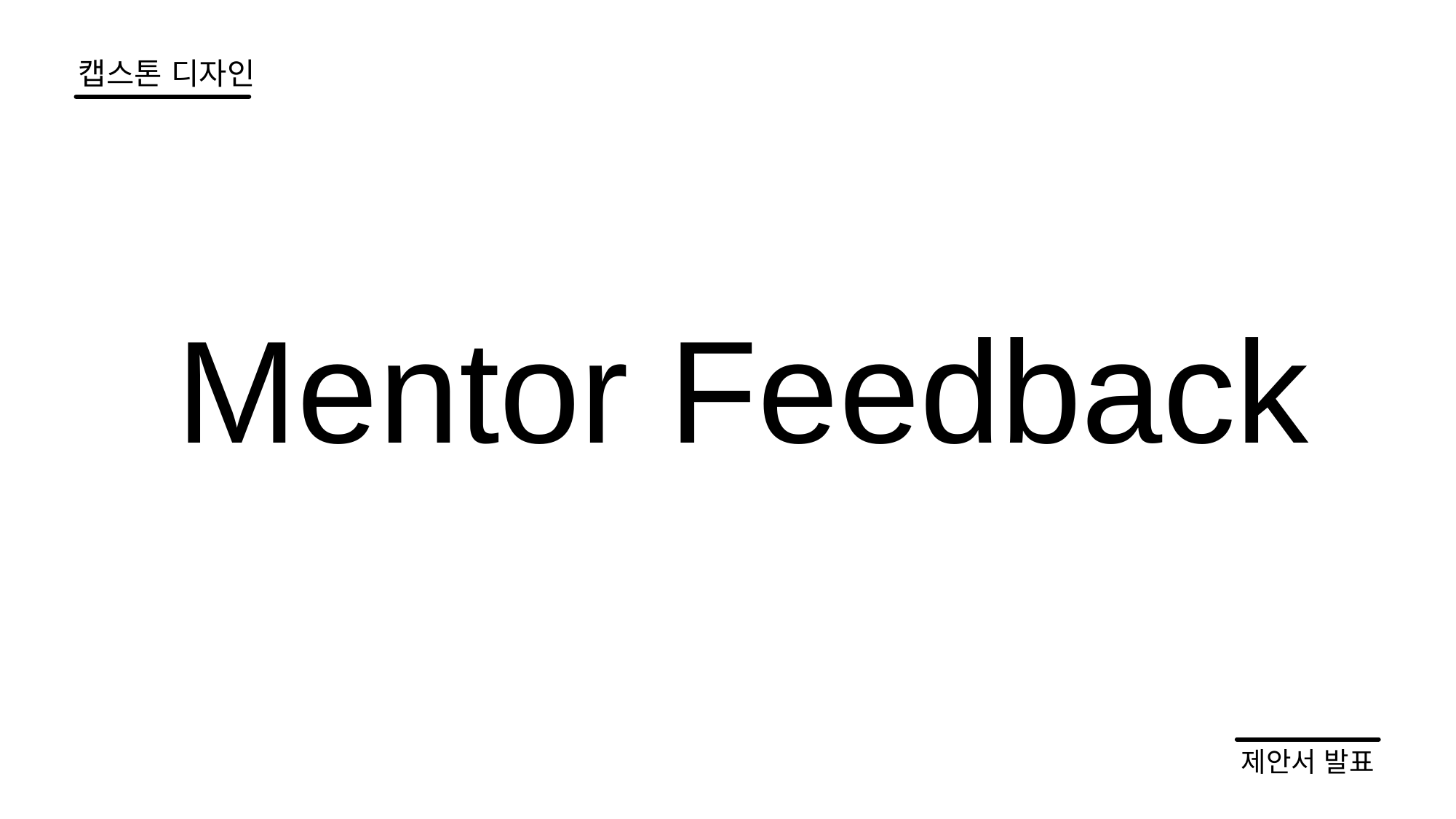

# 캡스톤 디자인
Mentor Feedback
제안서 발표